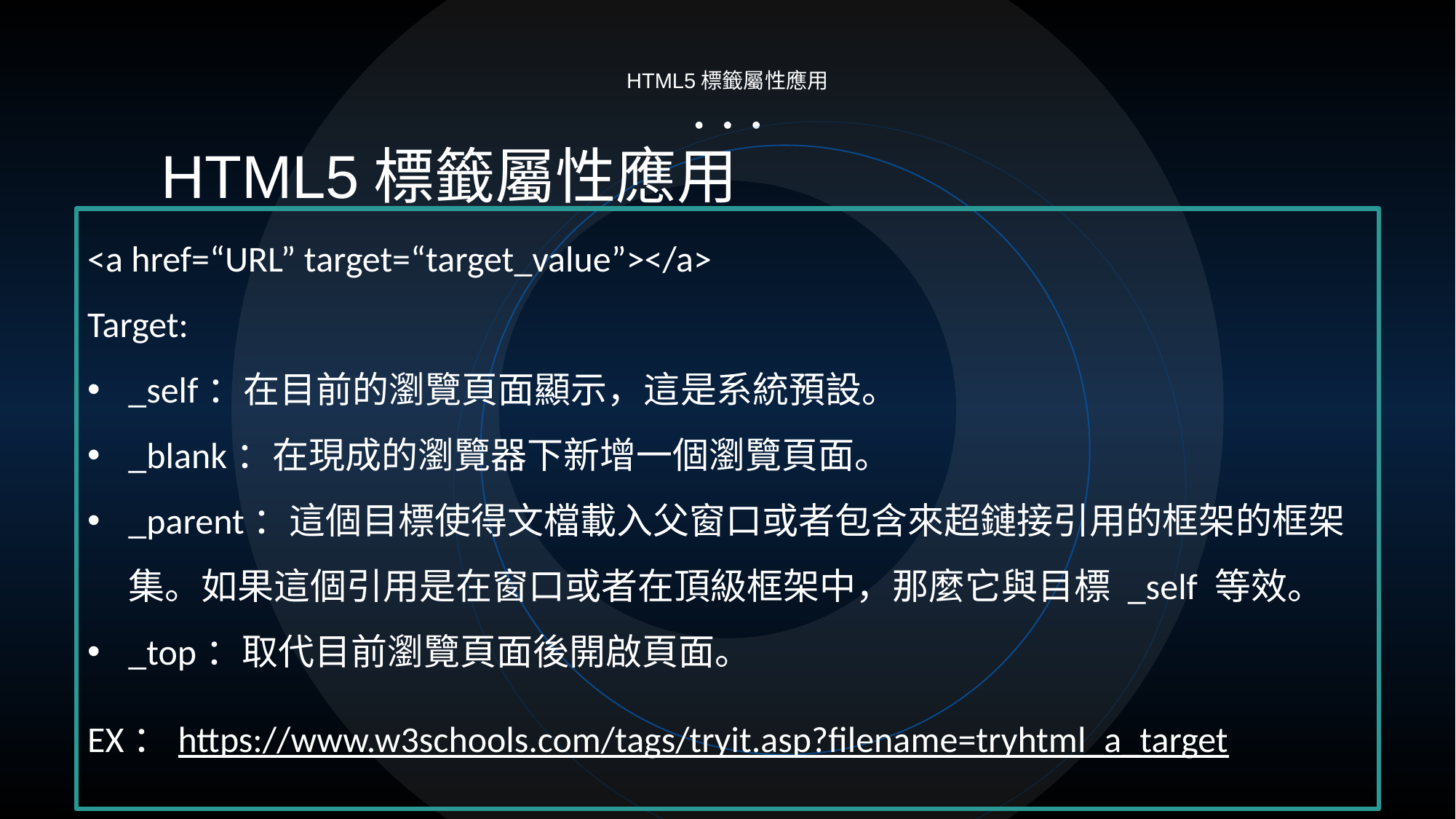

HTML5標籤屬性應用

HTML5標籤屬性應用

<a href=“URL” target=“target_value”></a>
Target:
_self：在目前的瀏覽頁面顯示，這是系統預設。
_blank：在現成的瀏覽器下新增一個瀏覽頁面。
_parent：這個目標使得文檔載入父窗口或者包含來超鏈接引用的框架的框架集。如果這個引用是在窗口或者在頂級框架中，那麼它與目標 _self 等效。
_top：取代目前瀏覽頁面後開啟頁面。

EX：https://www.w3schools.com/tags/tryit.asp?filename=tryhtml_a_target